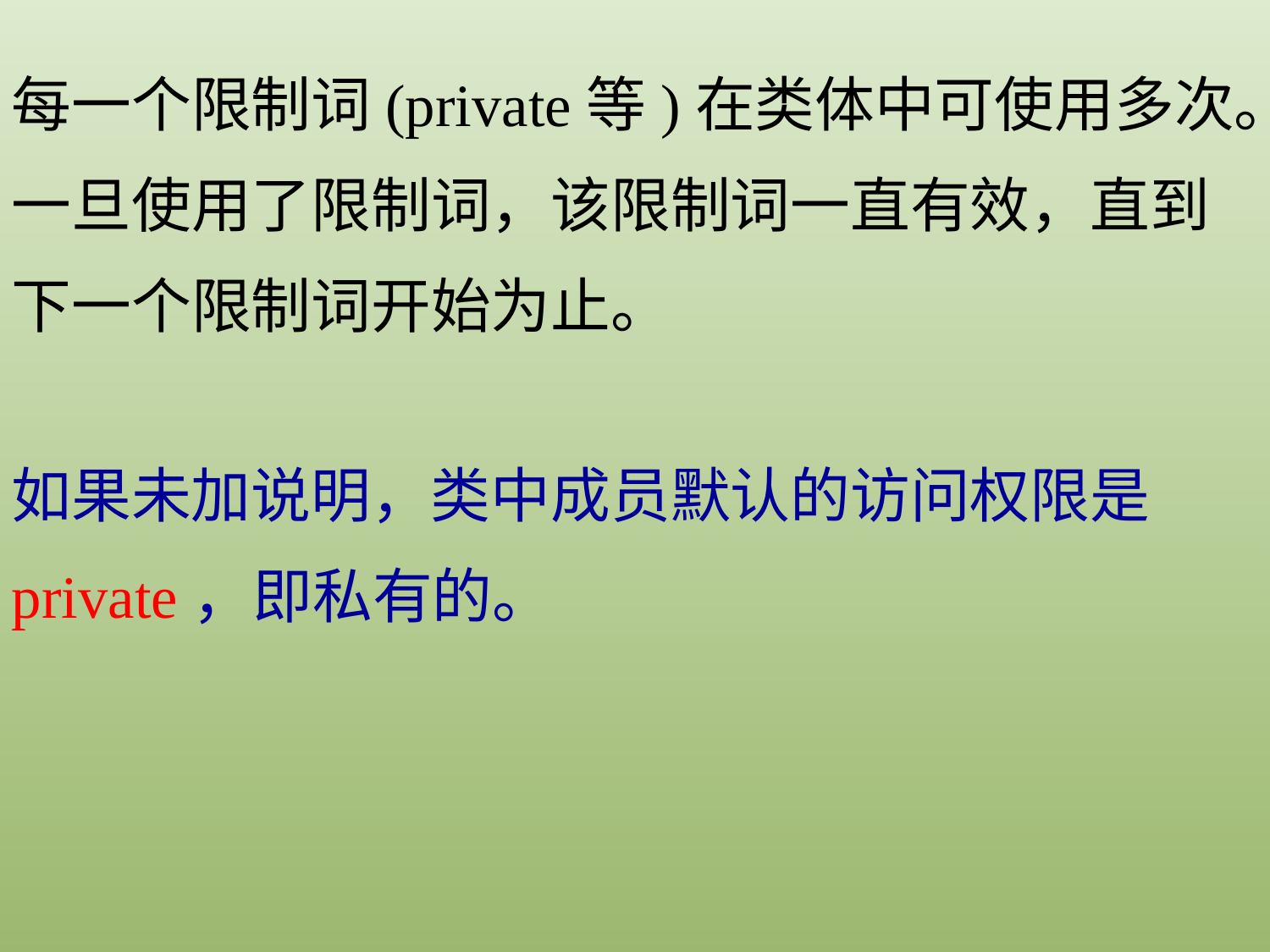

每一个限制词(private等)在类体中可使用多次。一旦使用了限制词，该限制词一直有效，直到下一个限制词开始为止。
如果未加说明，类中成员默认的访问权限是private，即私有的。
601